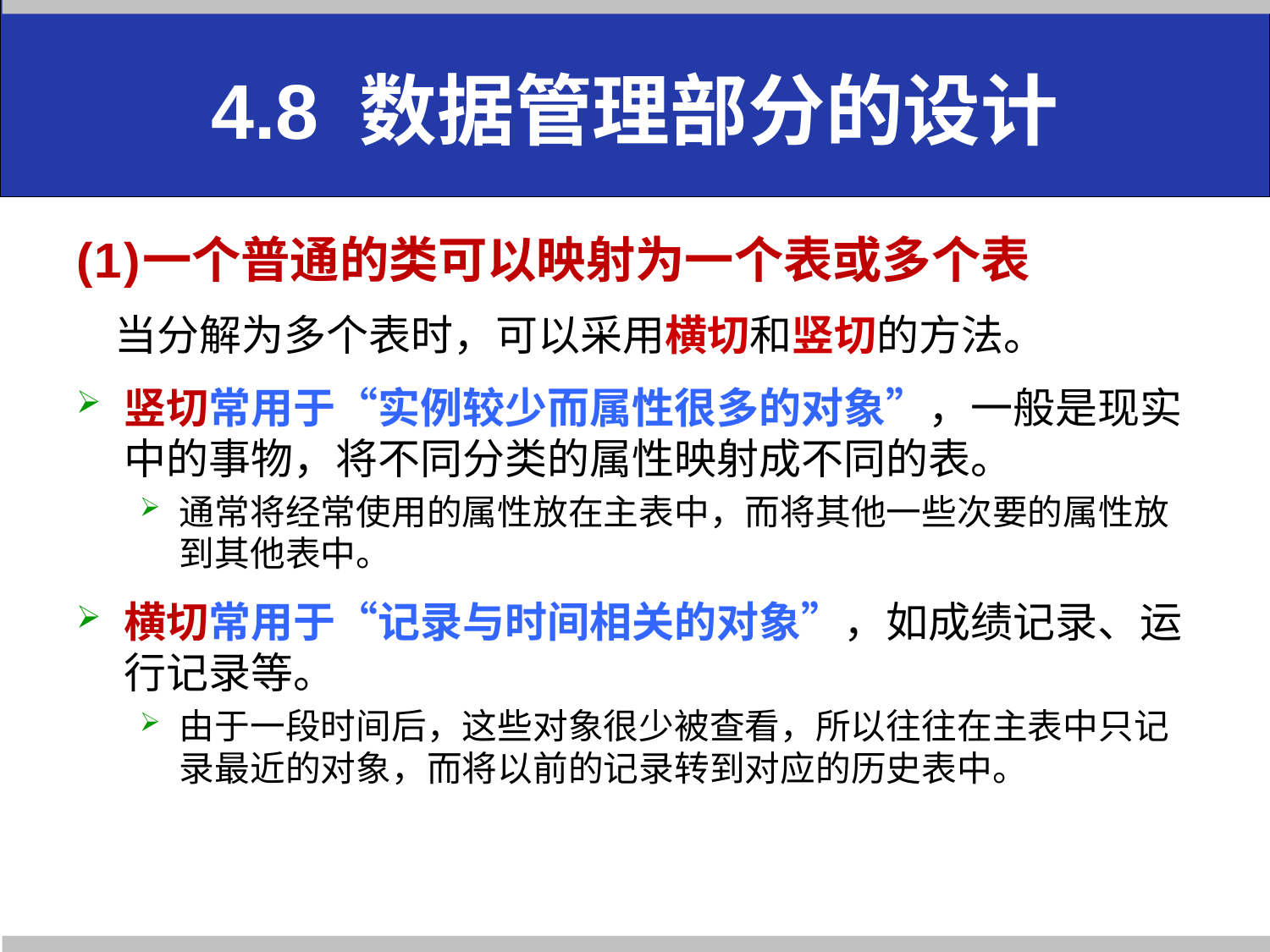

# 4.8 数据管理部分的设计
一个普通的类可以映射为一个表或多个表
   当分解为多个表时，可以采用横切和竖切的方法。
竖切常用于“实例较少而属性很多的对象”，一般是现实中的事物，将不同分类的属性映射成不同的表。
通常将经常使用的属性放在主表中，而将其他一些次要的属性放到其他表中。
横切常用于“记录与时间相关的对象”，如成绩记录、运行记录等。
由于一段时间后，这些对象很少被查看，所以往往在主表中只记录最近的对象，而将以前的记录转到对应的历史表中。
617